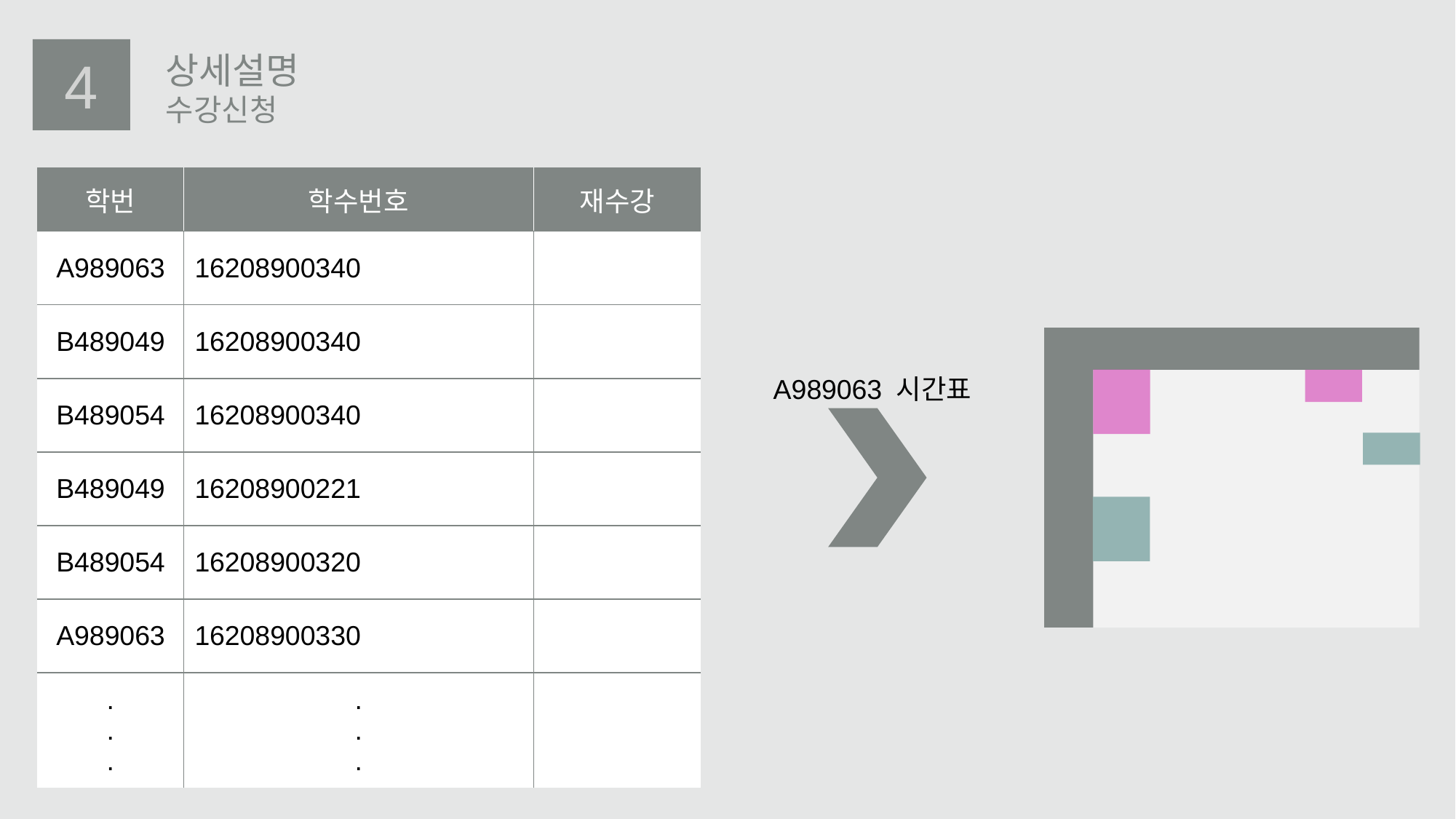

4
상세설명
수강신청
| 학번 | 학수번호 | 재수강 |
| --- | --- | --- |
| A989063 | 16208900340 |  |
| B489049 | 16208900340 |  |
| B489054 | 16208900340 |  |
| B489049 | 16208900221 |  |
| B489054 | 16208900320 |  |
| A989063 | 16208900330 |  |
| . . . | . . . |  |
설명
수강

A989063 시간표